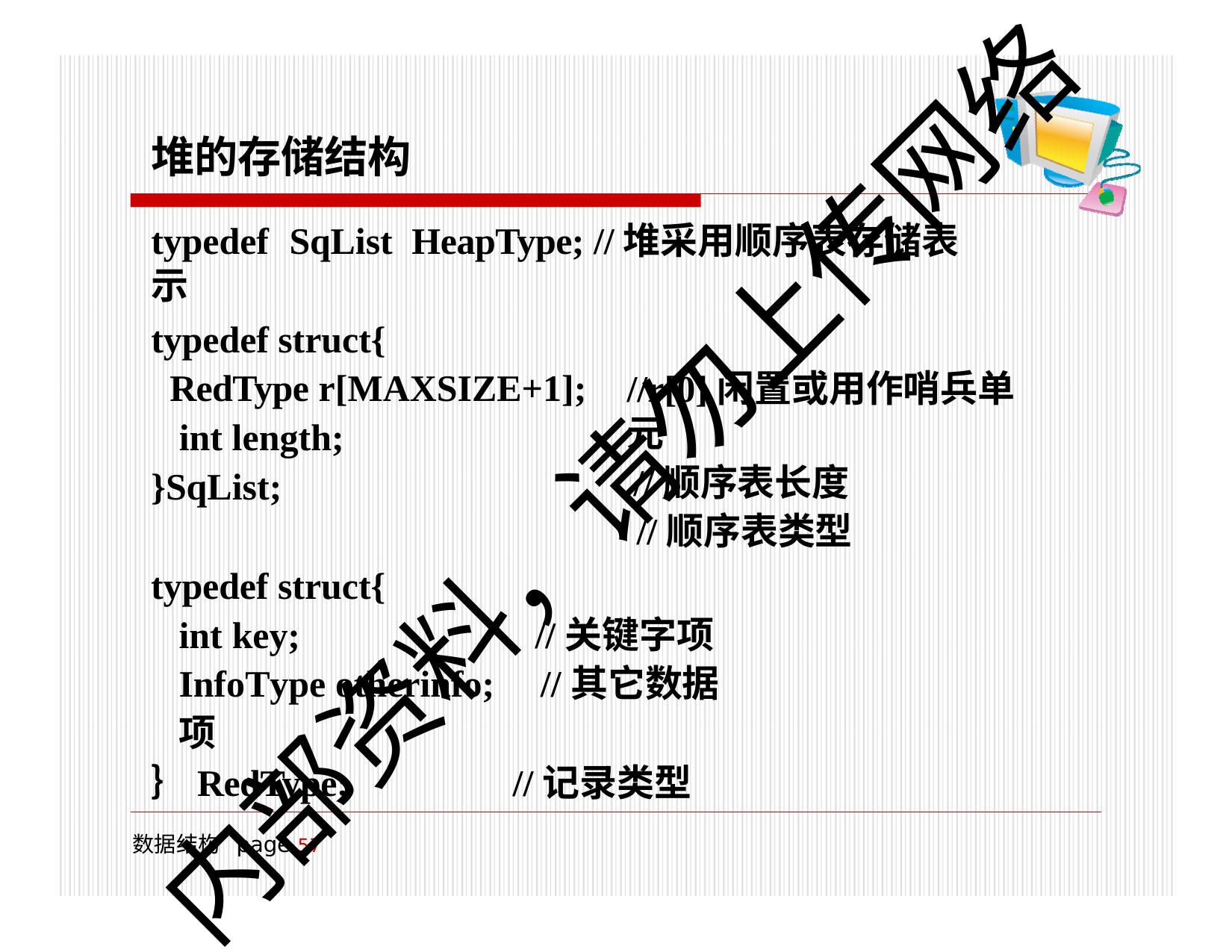

# 堆的存储结构

typedef	SqList	HeapType; //堆采用顺序表存储表示
typedef struct{
RedType r[MAXSIZE+1];  int length;
}SqList;
//r[0]闲置或用作哨兵单元
//顺序表长度
//顺序表类型
内部资料，请勿上传网络
typedef struct{
int key;	//关键字项 InfoType otherinfo;		//其它数据项
｝RedType;	//记录类型

数据结构 page 57